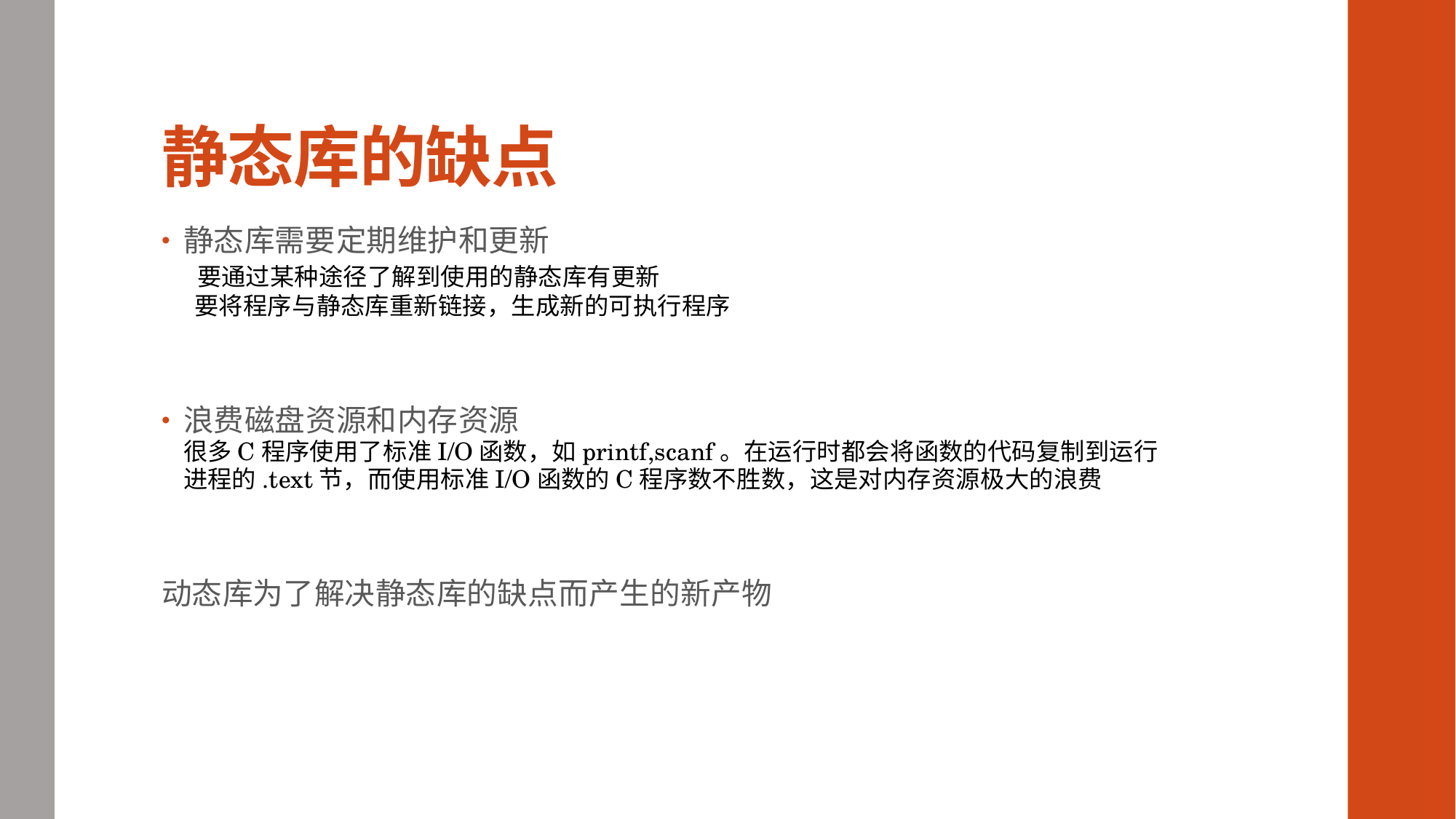

# 静态库的缺点
静态库需要定期维护和更新
  要通过某种途径了解到使用的静态库有更新
  要将程序与静态库重新链接，生成新的可执行程序

浪费磁盘资源和内存资源
很多C程序使用了标准I/O函数，如printf,scanf。在运行时都会将函数的代码复制到运行进程的.text节，而使用标准I/O函数的C程序数不胜数，这是对内存资源极大的浪费

动态库为了解决静态库的缺点而产生的新产物